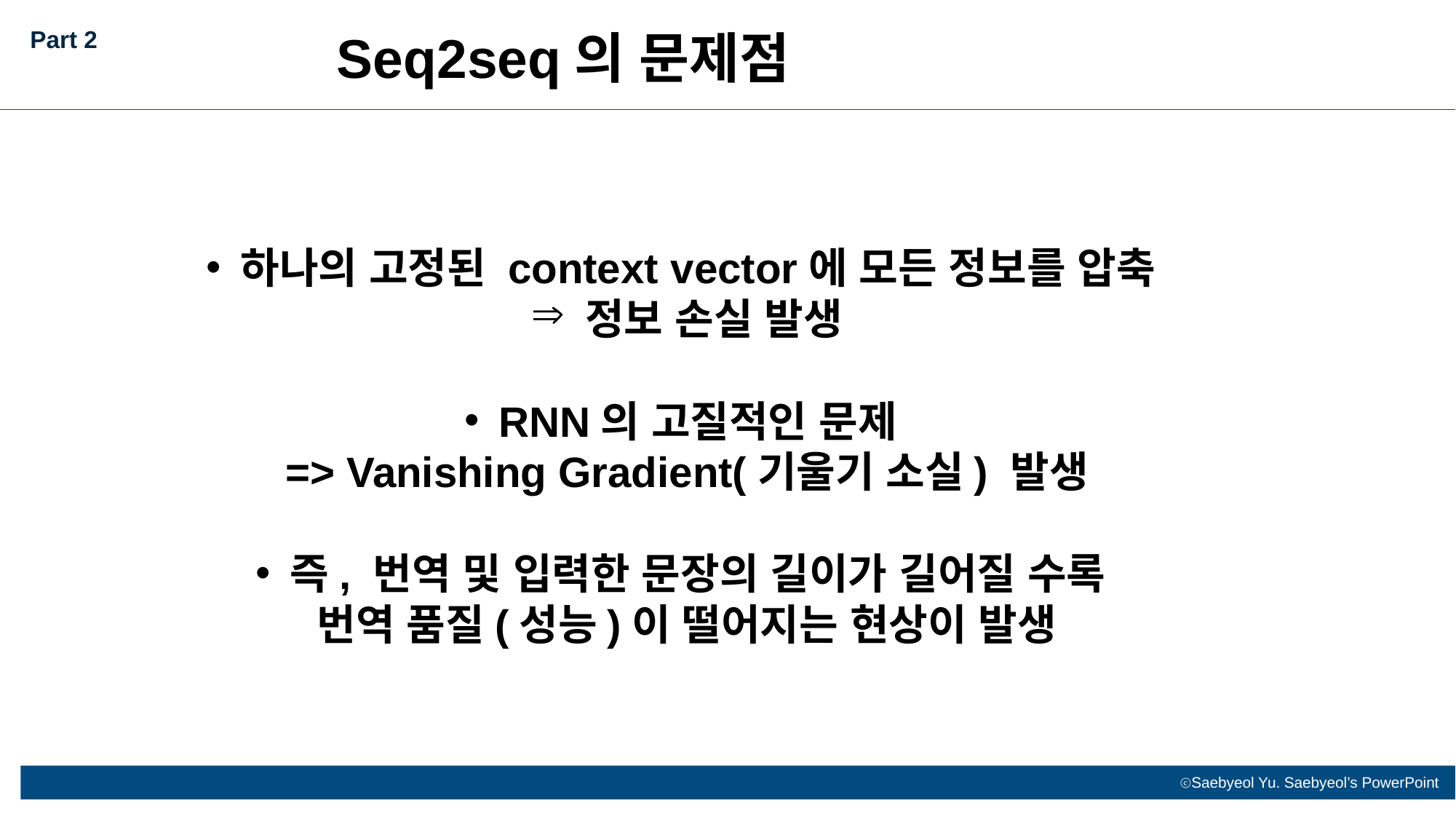

Seq2seq의 문제점
Part 2

하나의 고정된 context vector에 모든 정보를 압축
정보 손실 발생

RNN의 고질적인 문제
=> Vanishing Gradient(기울기 소실) 발생

즉, 번역 및 입력한 문장의 길이가 길어질 수록
번역 품질(성능)이 떨어지는 현상이 발생